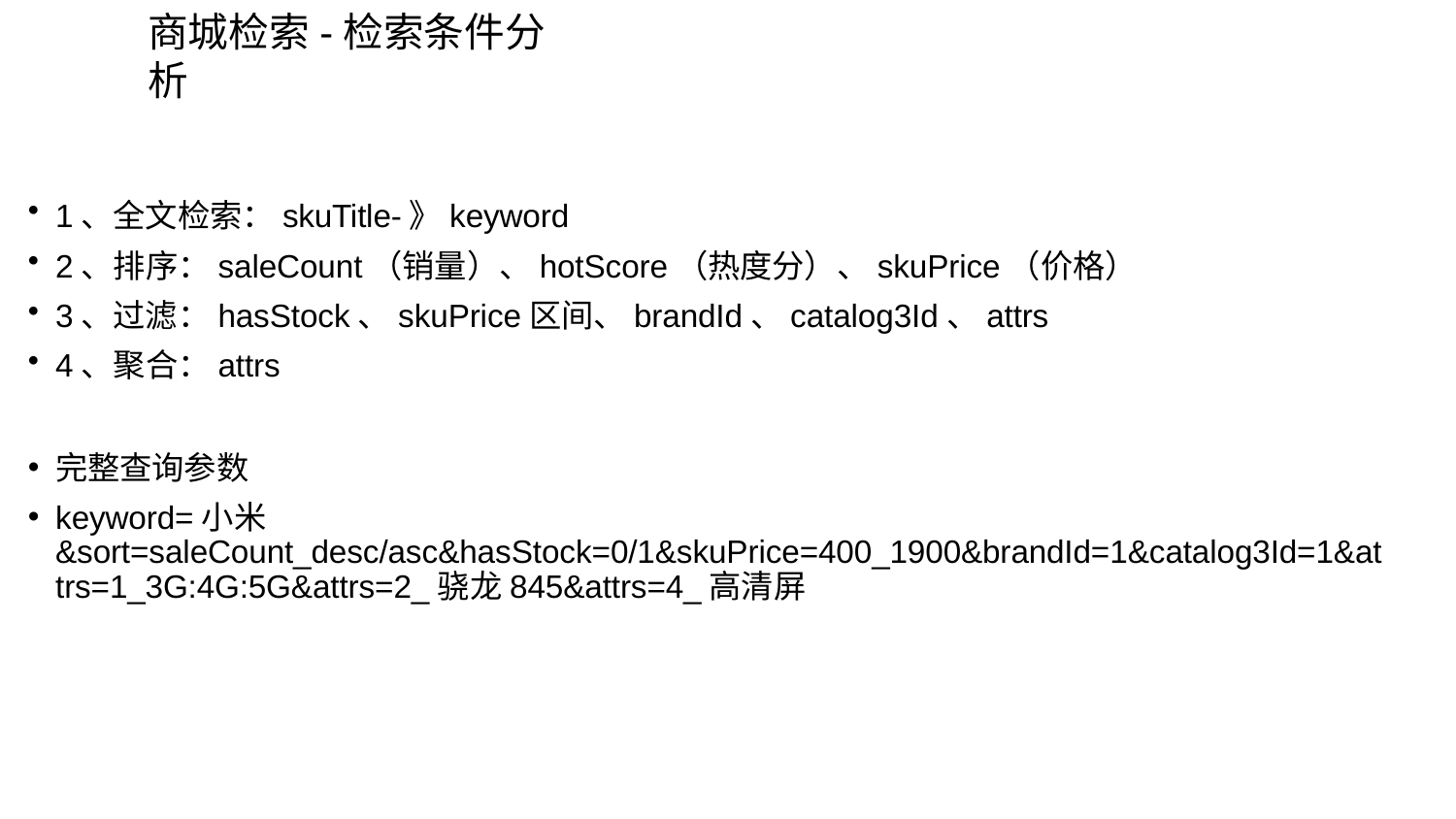

# 商城检索-检索条件分析
1、全文检索：skuTitle-》keyword
2、排序：saleCount（销量）、hotScore（热度分）、skuPrice（价格）
3、过滤：hasStock、skuPrice区间、brandId、catalog3Id、attrs
4、聚合：attrs

完整查询参数
keyword=小米 &sort=saleCount_desc/asc&hasStock=0/1&skuPrice=400_1900&brandId=1&catalog3Id=1&at  trs=1_3G:4G:5G&attrs=2_骁龙845&attrs=4_高清屏